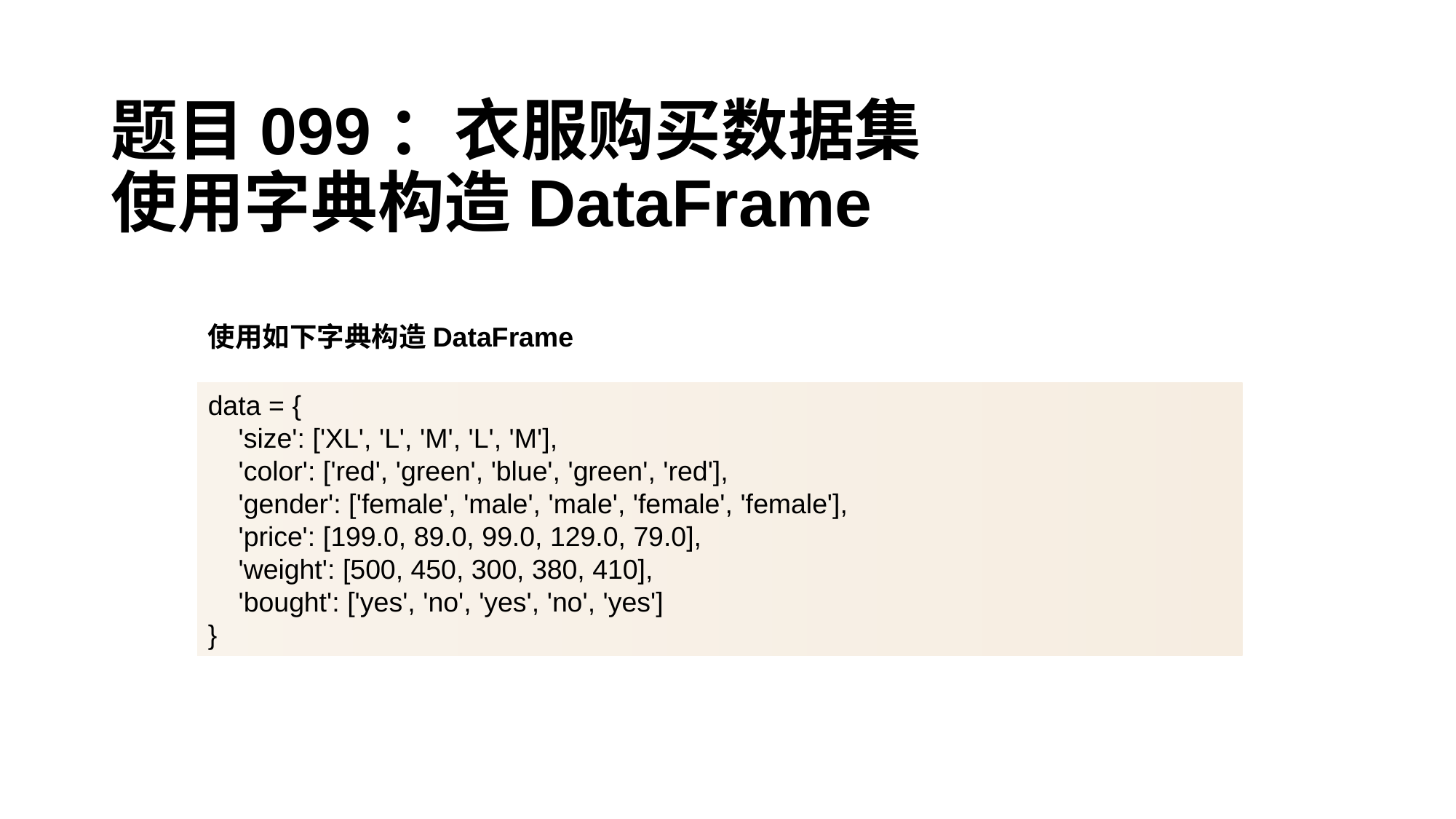

# 题目099：衣服购买数据集 使用字典构造DataFrame
使用如下字典构造DataFrame
data = {
    'size': ['XL', 'L', 'M', 'L', 'M'],
    'color': ['red', 'green', 'blue', 'green', 'red'],
    'gender': ['female', 'male', 'male', 'female', 'female'],
    'price': [199.0, 89.0, 99.0, 129.0, 79.0],
    'weight': [500, 450, 300, 380, 410],
    'bought': ['yes', 'no', 'yes', 'no', 'yes']
}